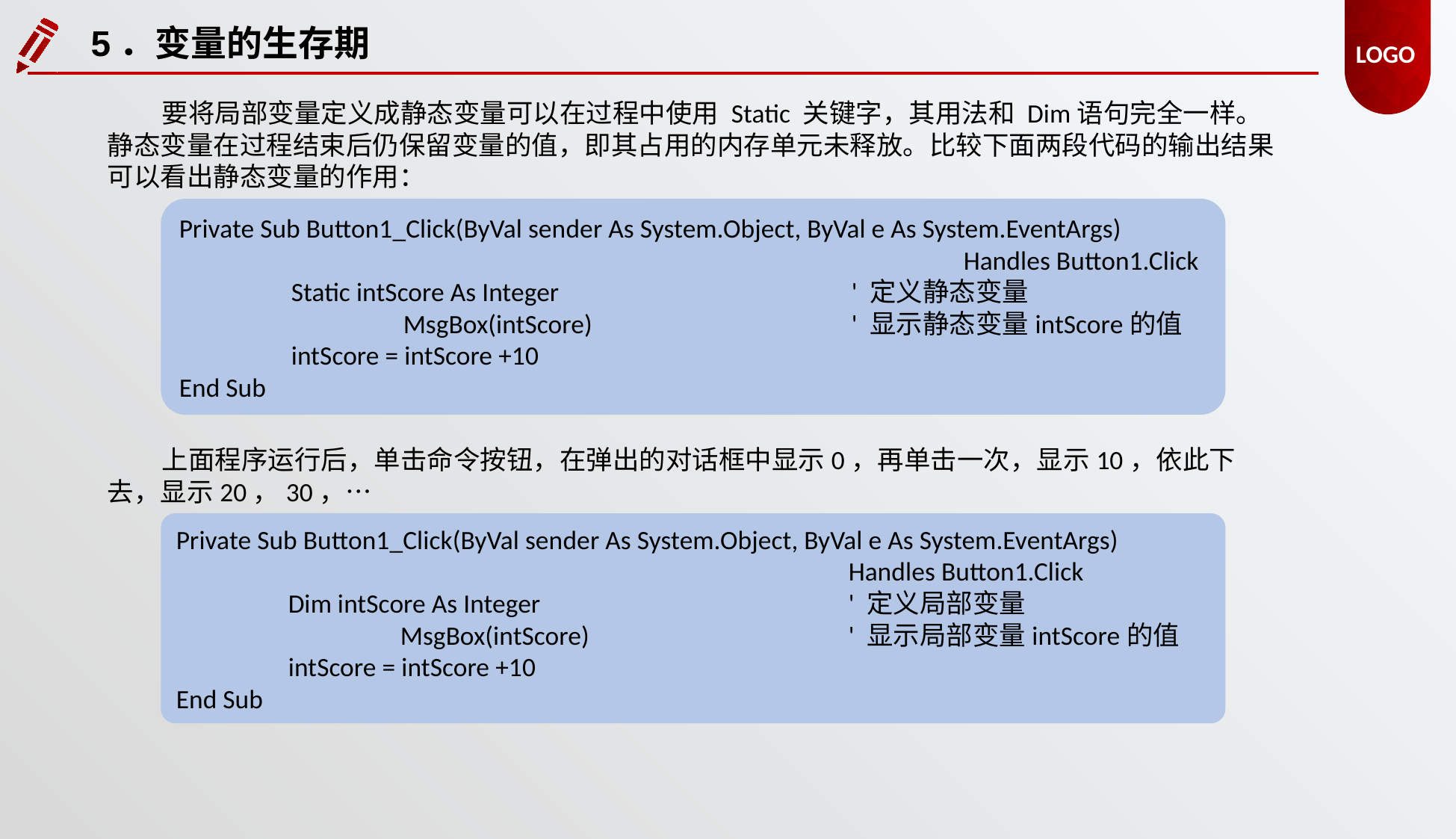

5．变量的生存期
要将局部变量定义成静态变量可以在过程中使用 Static 关键字，其用法和 Dim语句完全一样。静态变量在过程结束后仍保留变量的值，即其占用的内存单元未释放。比较下面两段代码的输出结果可以看出静态变量的作用：
Private Sub Button1_Click(ByVal sender As System.Object, ByVal e As System.EventArgs)
							Handles Button1.Click
	Static intScore As Integer			' 定义静态变量
    		MsgBox(intScore)			' 显示静态变量intScore的值
	intScore = intScore +10
End Sub
上面程序运行后，单击命令按钮，在弹出的对话框中显示0，再单击一次，显示10，依此下去，显示20，30，…
Private Sub Button1_Click(ByVal sender As System.Object, ByVal e As System.EventArgs)
						Handles Button1.Click
	Dim intScore As Integer			' 定义局部变量
		MsgBox(intScore)			' 显示局部变量intScore的值
	intScore = intScore +10
End Sub